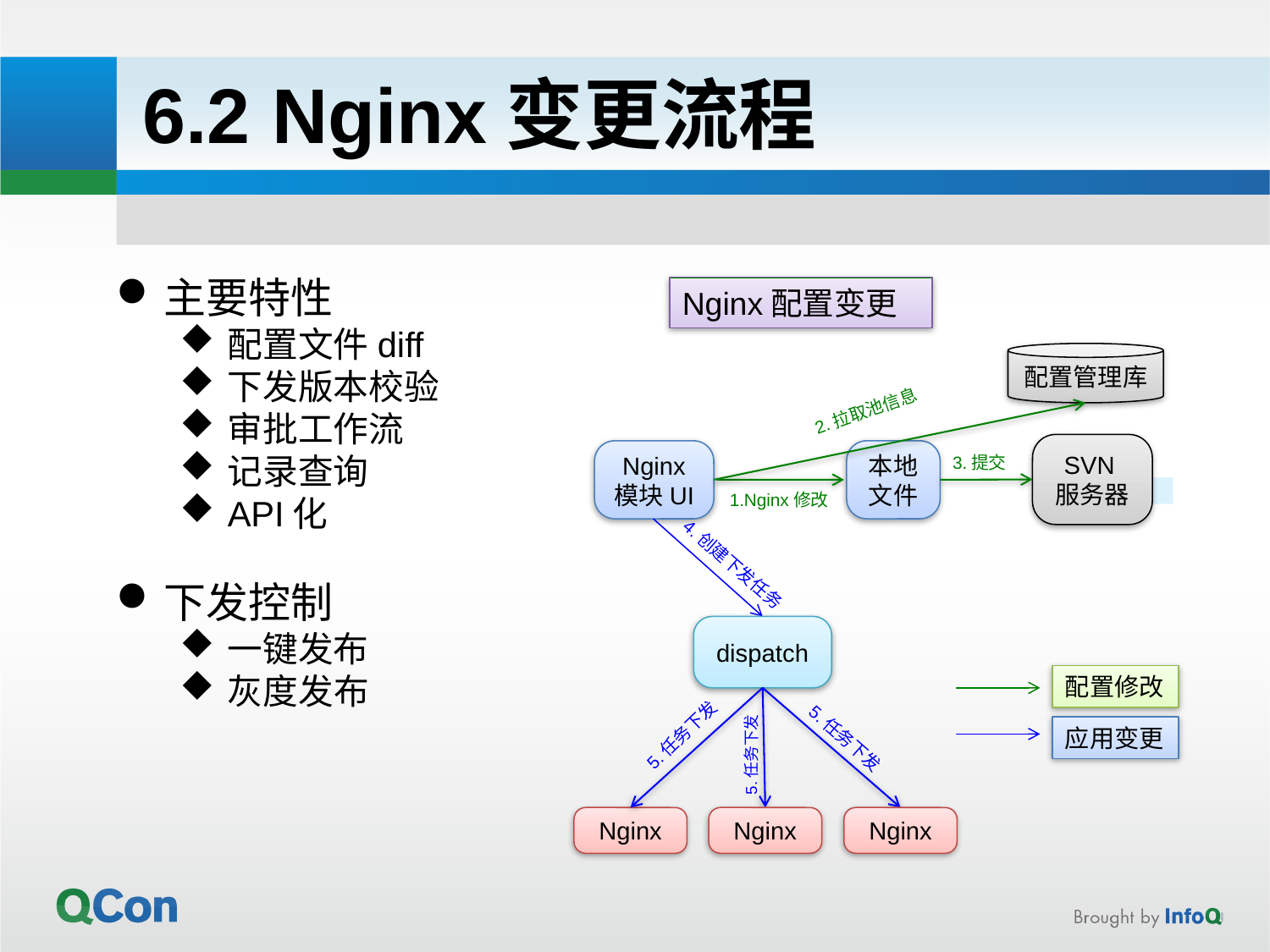

6.2 Nginx变更流程
主要特性
配置文件diff
下发版本校验
审批工作流
记录查询
API化

下发控制
一键发布
灰度发布
Nginx配置变更
配置管理库
2.拉取池信息
SVN服务器
Nginx 模块UI
本地文件
3.提交
1.Nginx修改
4.创建下发任务
dispatch
配置修改
5.任务下发
应用变更
5.任务下发
5.任务下发
Nginx
Nginx
Nginx